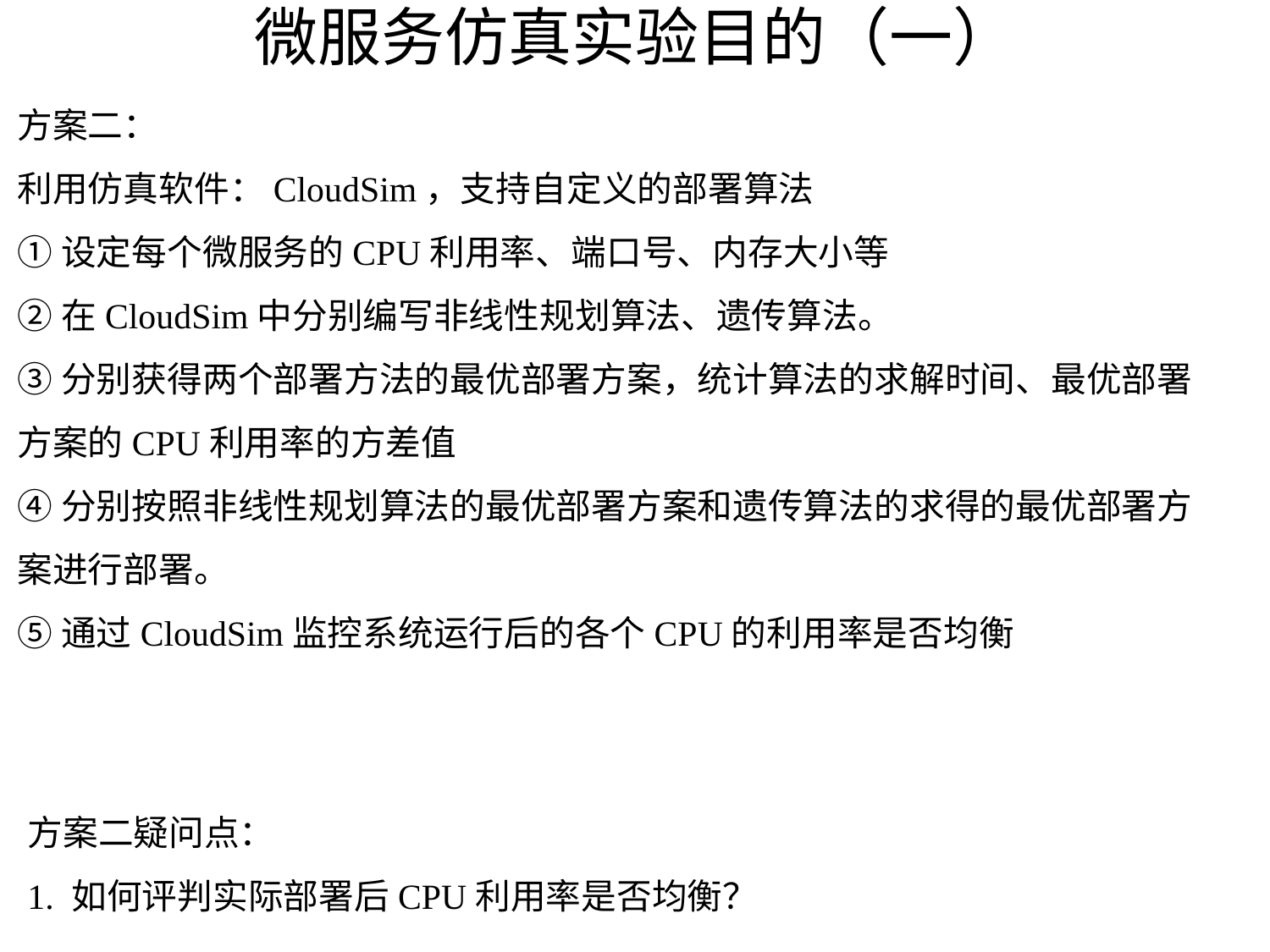

# 微服务仿真实验目的（一）
方案二：
利用仿真软件：CloudSim，支持自定义的部署算法
①设定每个微服务的CPU利用率、端口号、内存大小等
②在CloudSim中分别编写非线性规划算法、遗传算法。
③分别获得两个部署方法的最优部署方案，统计算法的求解时间、最优部署方案的CPU利用率的方差值
④分别按照非线性规划算法的最优部署方案和遗传算法的求得的最优部署方案进行部署。
⑤通过CloudSim监控系统运行后的各个CPU的利用率是否均衡
方案二疑问点：
1. 如何评判实际部署后CPU利用率是否均衡？